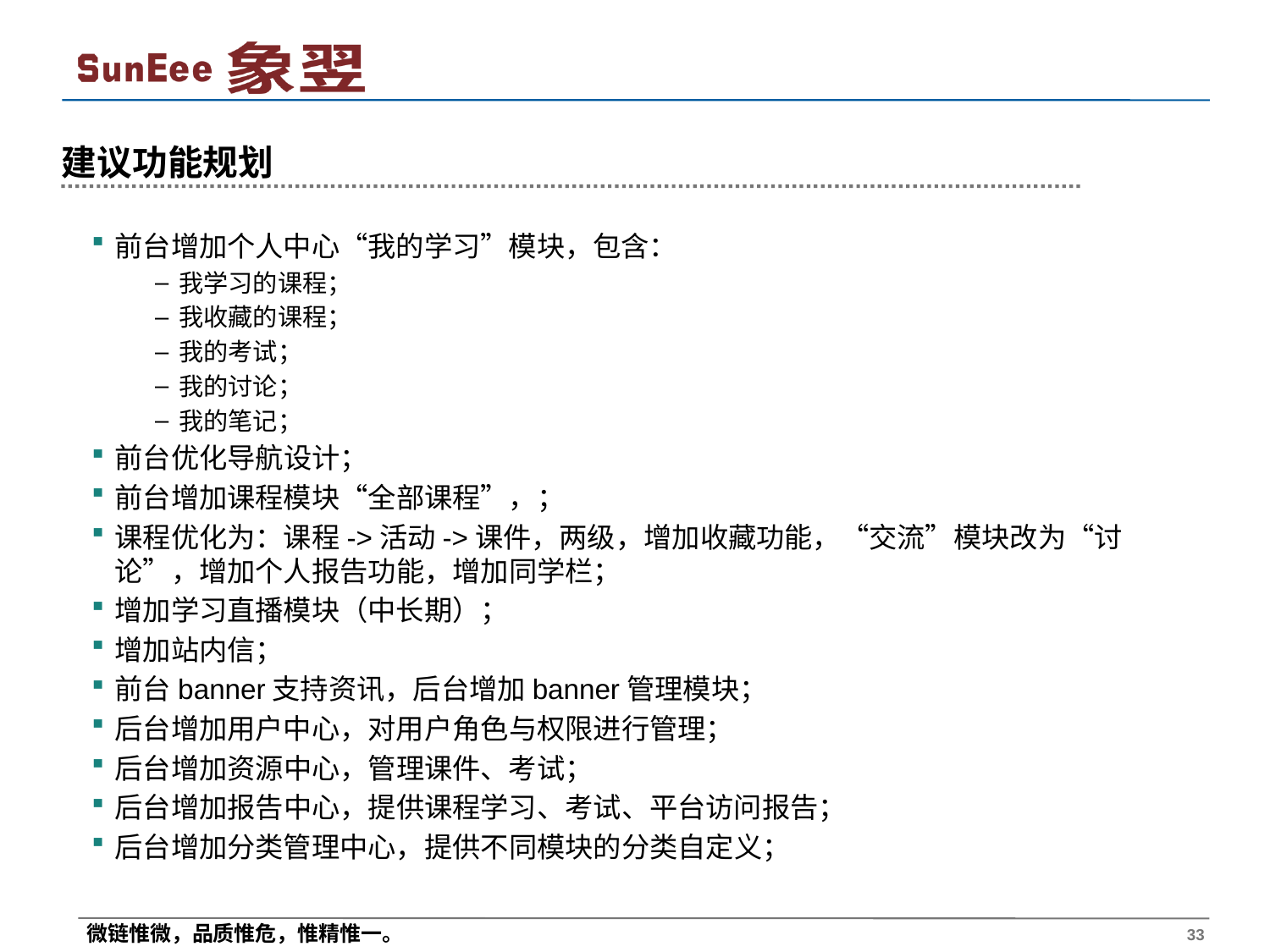

# 建议功能规划
前台增加个人中心“我的学习”模块，包含：
我学习的课程；
我收藏的课程；
我的考试；
我的讨论；
我的笔记；
前台优化导航设计；
前台增加课程模块“全部课程”，；
课程优化为：课程->活动->课件，两级，增加收藏功能，“交流”模块改为“讨论”，增加个人报告功能，增加同学栏；
增加学习直播模块（中长期）；
增加站内信；
前台banner支持资讯，后台增加banner管理模块；
后台增加用户中心，对用户角色与权限进行管理；
后台增加资源中心，管理课件、考试；
后台增加报告中心，提供课程学习、考试、平台访问报告；
后台增加分类管理中心，提供不同模块的分类自定义；

 33